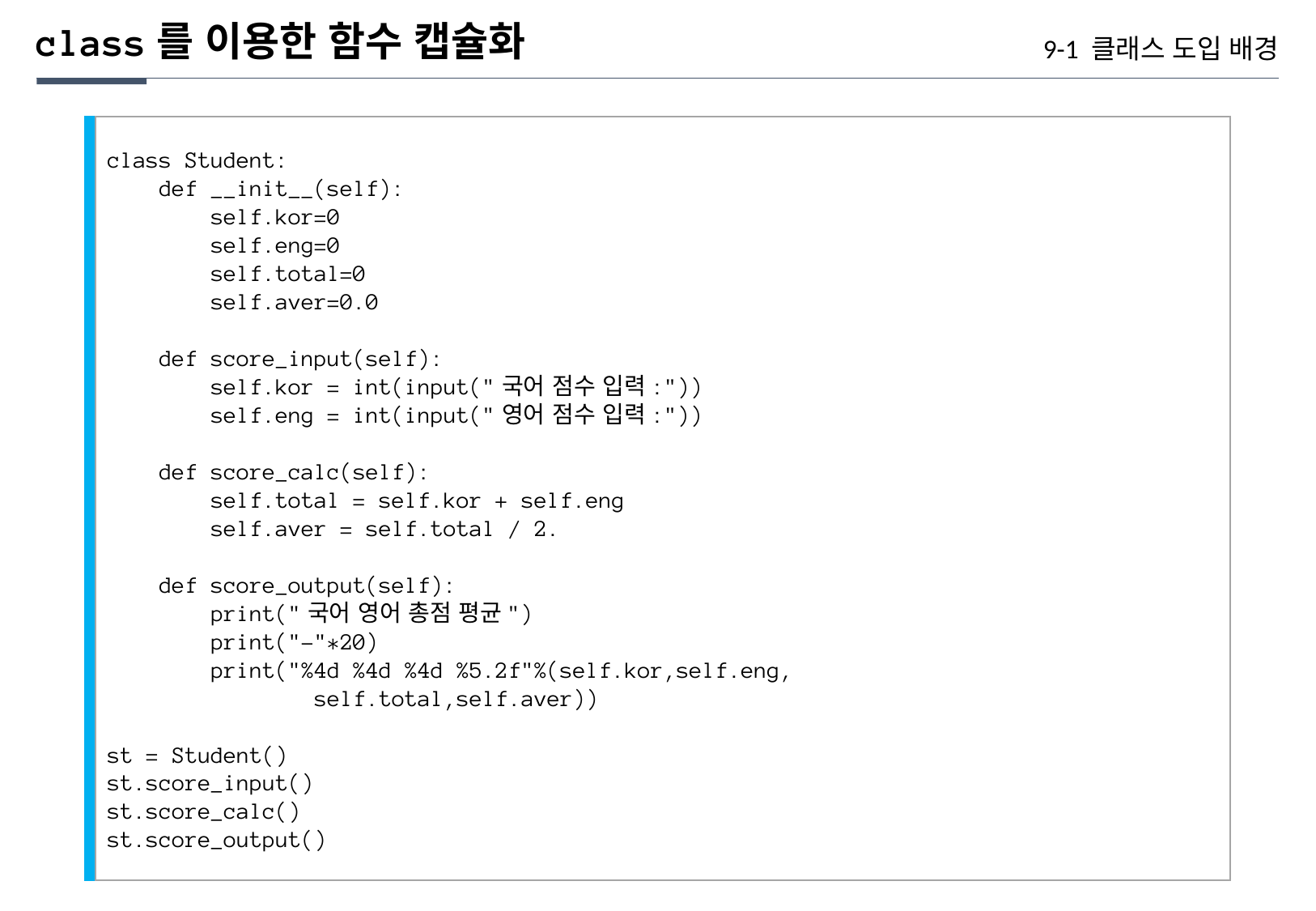

class를 이용한 함수 캡슐화
9-1 클래스 도입 배경

class Student:
    def __init__(self):
        self.kor=0
        self.eng=0
        self.total=0
        self.aver=0.0

    def score_input(self):
        self.kor = int(input("국어 점수 입력:"))
        self.eng = int(input("영어 점수 입력:"))

    def score_calc(self):
        self.total = self.kor + self.eng
        self.aver = self.total / 2.

    def score_output(self):
        print("국어 영어 총점 평균")
        print("-"*20)
        print("%4d %4d %4d %5.2f"%(self.kor,self.eng,
                self.total,self.aver))

st = Student()
st.score_input()
st.score_calc()
st.score_output()